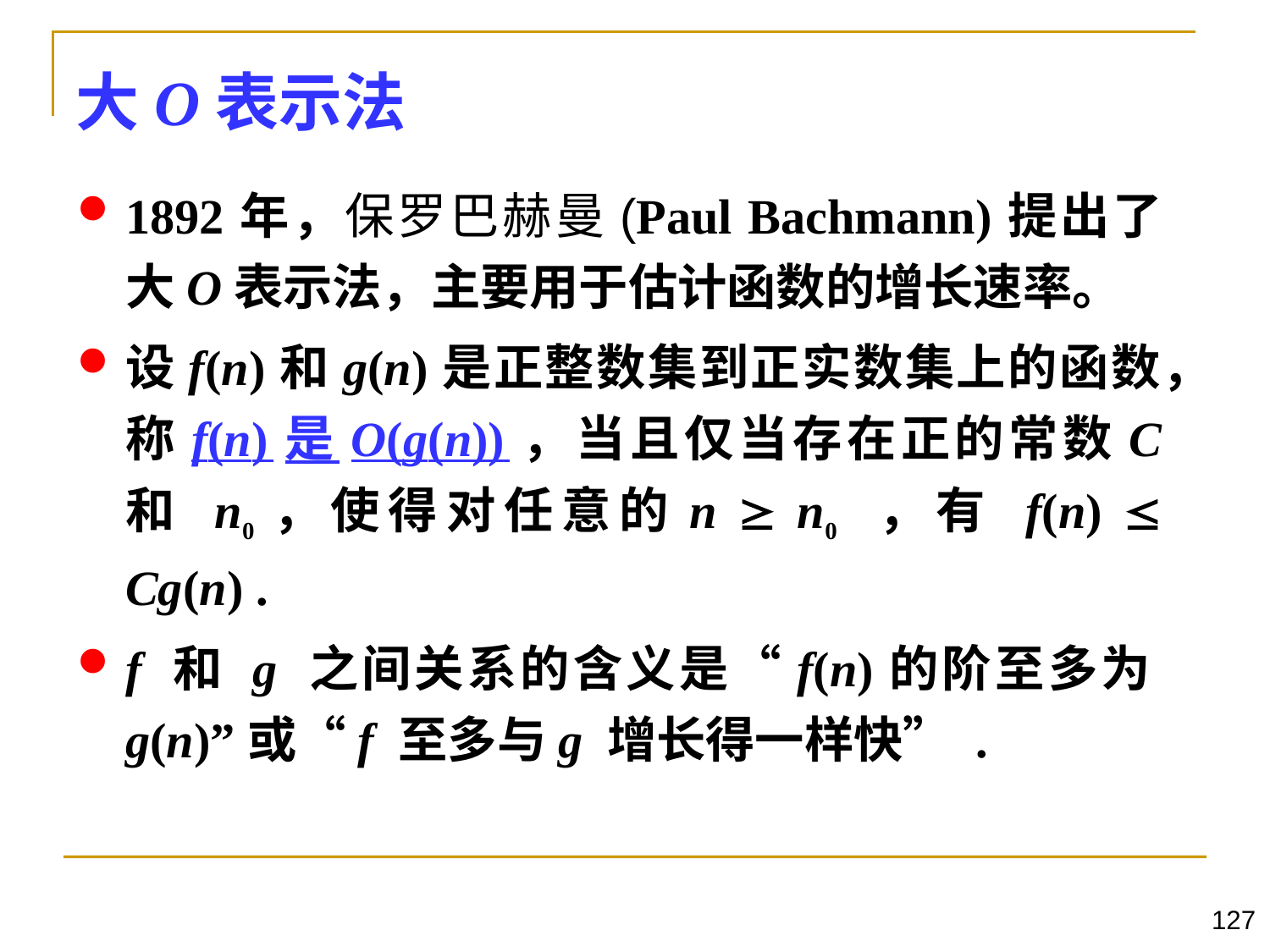

大O表示法
1892年，保罗巴赫曼(Paul Bachmann)提出了大O表示法，主要用于估计函数的增长速率。
设f(n)和g(n)是正整数集到正实数集上的函数，称f(n)是O(g(n))，当且仅当存在正的常数C 和 n0，使得对任意的n ≥ n0 ，有 f(n) ≤ Cg(n) .
f 和 g 之间关系的含义是“f(n)的阶至多为g(n)”或“f 至多与g 增长得一样快” .
127